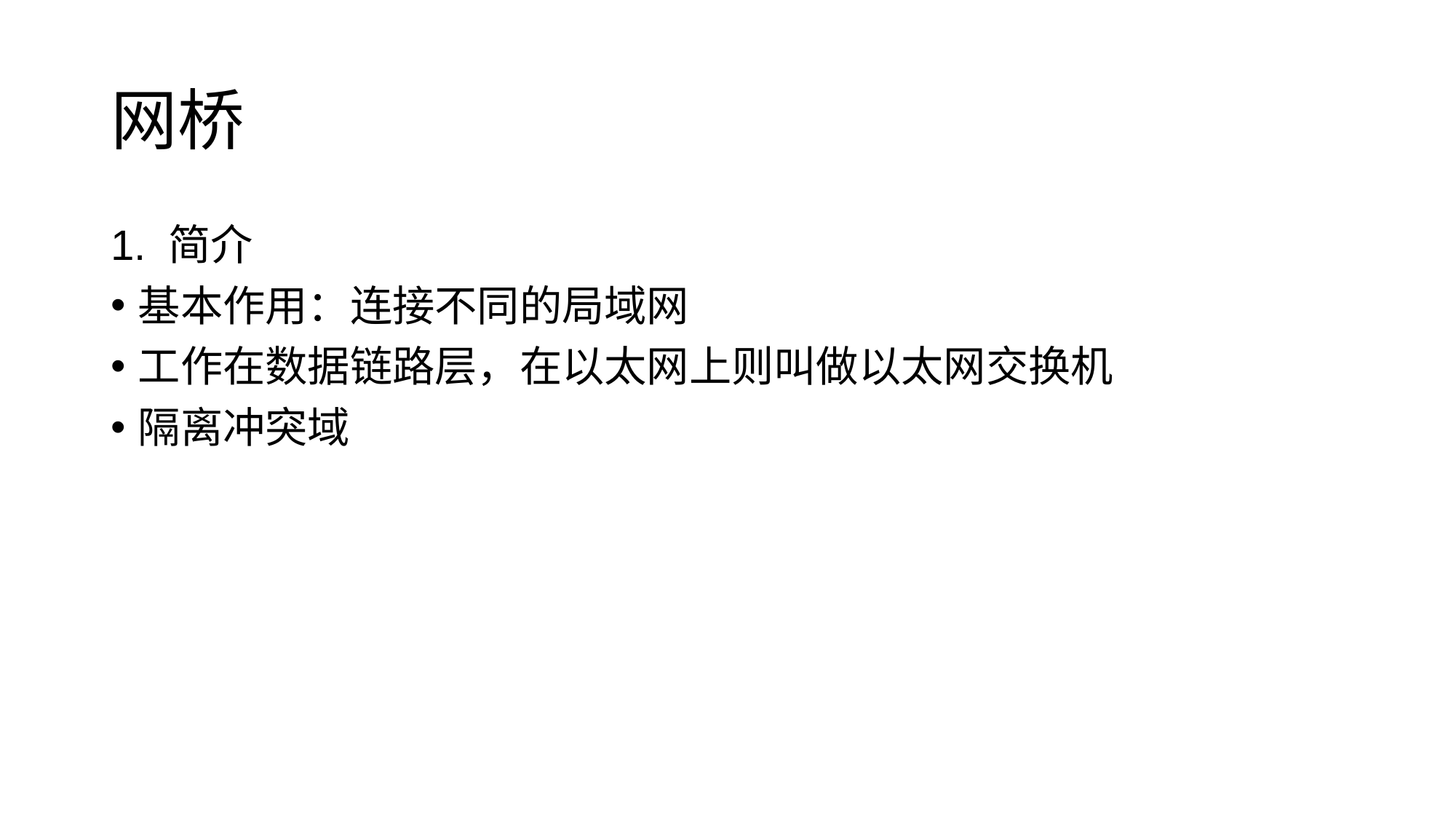

# 网桥
1. 简介
基本作用：连接不同的局域网
工作在数据链路层，在以太网上则叫做以太网交换机
隔离冲突域